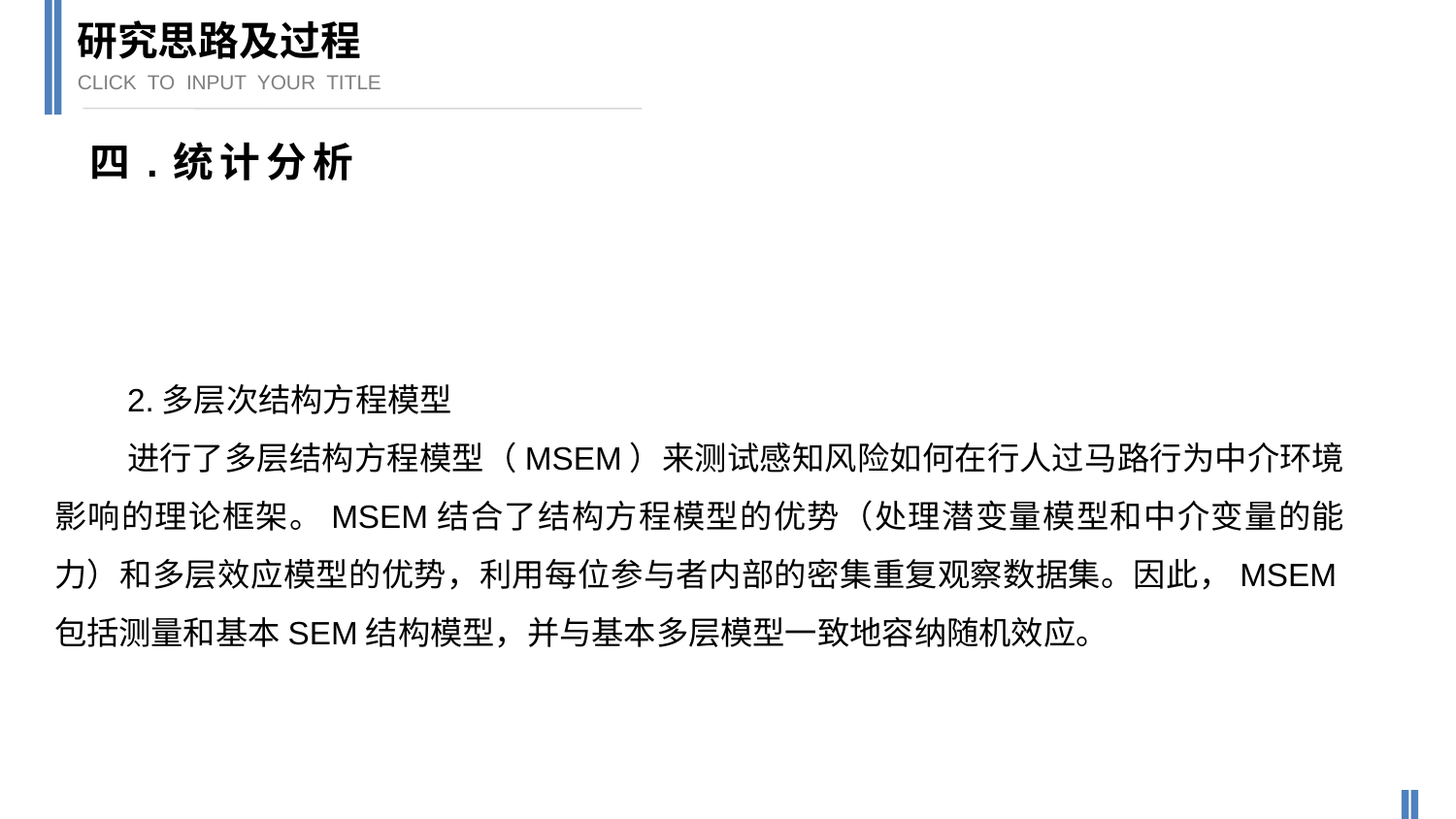

研究思路及过程
CLICK  TO  INPUT  YOUR  TITLE
四.统计分析
2.多层次结构方程模型
进行了多层结构方程模型（MSEM）来测试感知风险如何在行人过马路行为中介环境影响的理论框架。MSEM结合了结构方程模型的优势（处理潜变量模型和中介变量的能力）和多层效应模型的优势，利用每位参与者内部的密集重复观察数据集。因此，MSEM包括测量和基本SEM结构模型，并与基本多层模型一致地容纳随机效应。